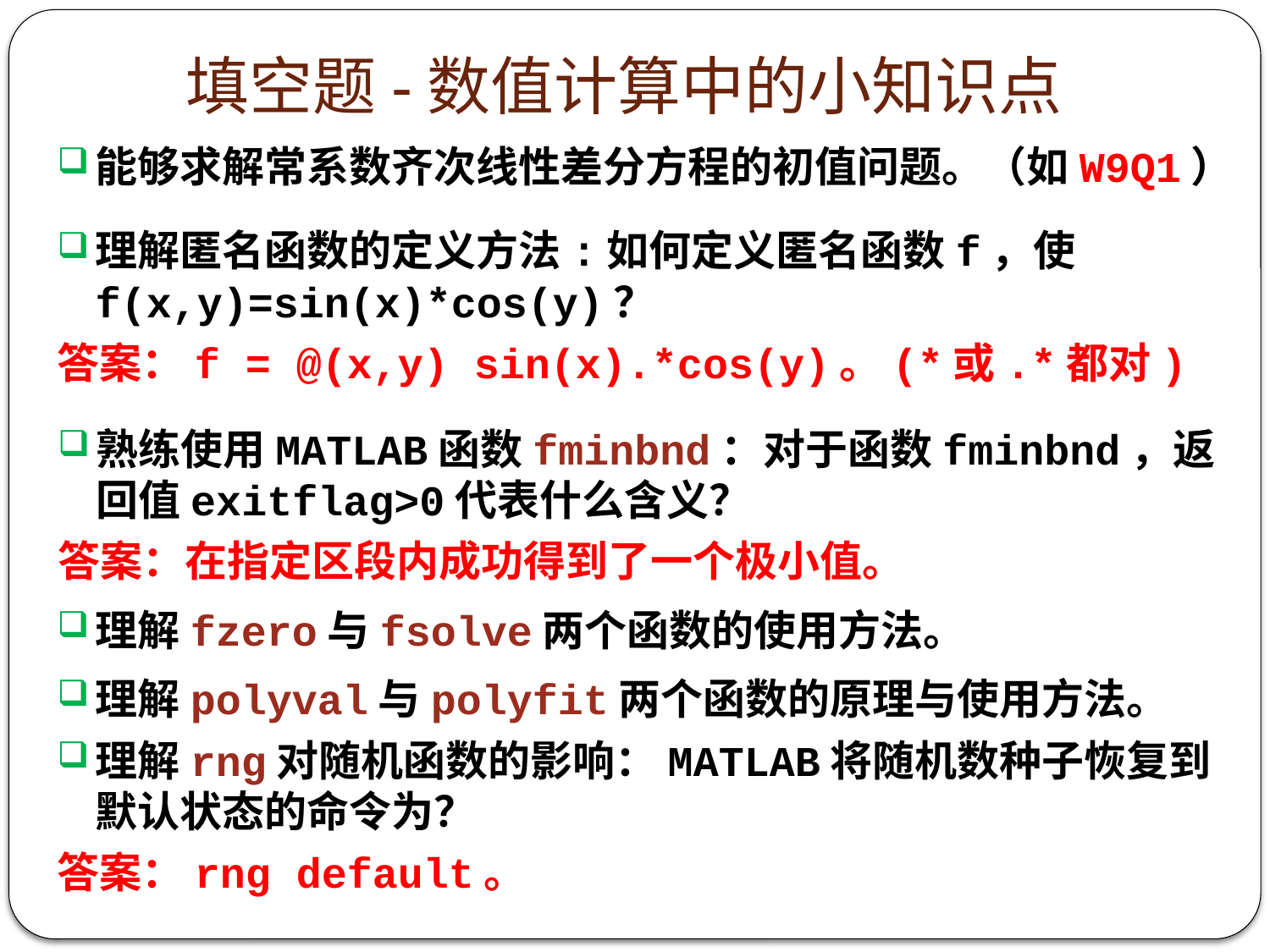

# 填空题-数值计算中的小知识点
能够求解常系数齐次线性差分方程的初值问题。（如W9Q1）
理解匿名函数的定义方法:如何定义匿名函数f，使f(x,y)=sin(x)*cos(y)？
答案：f = @(x,y) sin(x).*cos(y)。(*或.*都对)
熟练使用MATLAB函数fminbnd：对于函数fminbnd，返回值exitflag>0代表什么含义？
答案：在指定区段内成功得到了一个极小值。
理解fzero与fsolve两个函数的使用方法。
理解polyval与polyfit两个函数的原理与使用方法。
理解rng对随机函数的影响：MATLAB将随机数种子恢复到默认状态的命令为？
答案：rng default。